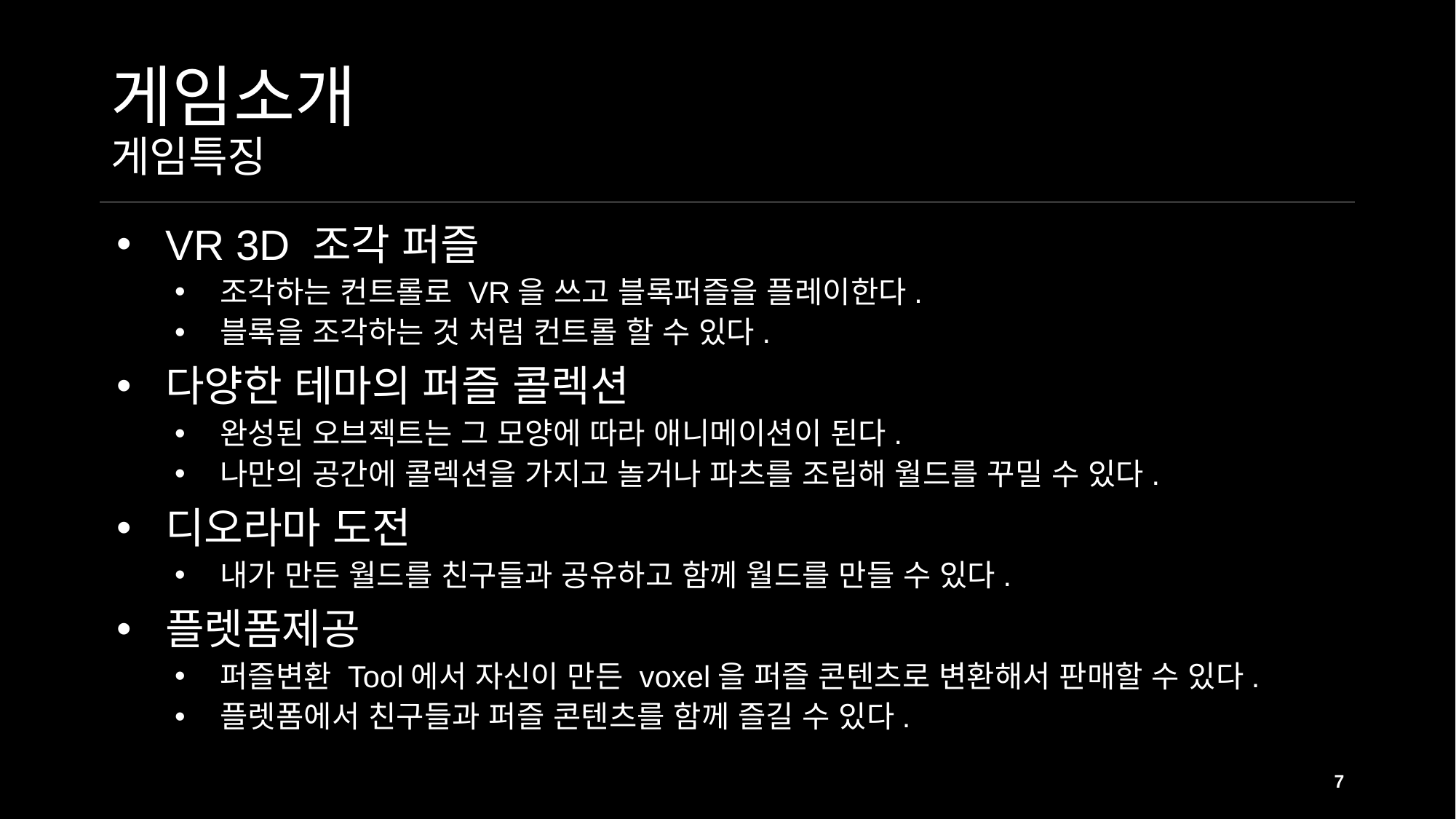

# 게임소개 게임특징
VR 3D 조각 퍼즐
조각하는 컨트롤로 VR을 쓰고 블록퍼즐을 플레이한다.
블록을 조각하는 것 처럼 컨트롤 할 수 있다.
다양한 테마의 퍼즐 콜렉션
완성된 오브젝트는 그 모양에 따라 애니메이션이 된다.
나만의 공간에 콜렉션을 가지고 놀거나 파츠를 조립해 월드를 꾸밀 수 있다.
디오라마 도전
내가 만든 월드를 친구들과 공유하고 함께 월드를 만들 수 있다.
플렛폼제공
퍼즐변환 Tool에서 자신이 만든 voxel을 퍼즐 콘텐츠로 변환해서 판매할 수 있다.
플렛폼에서 친구들과 퍼즐 콘텐츠를 함께 즐길 수 있다.
7